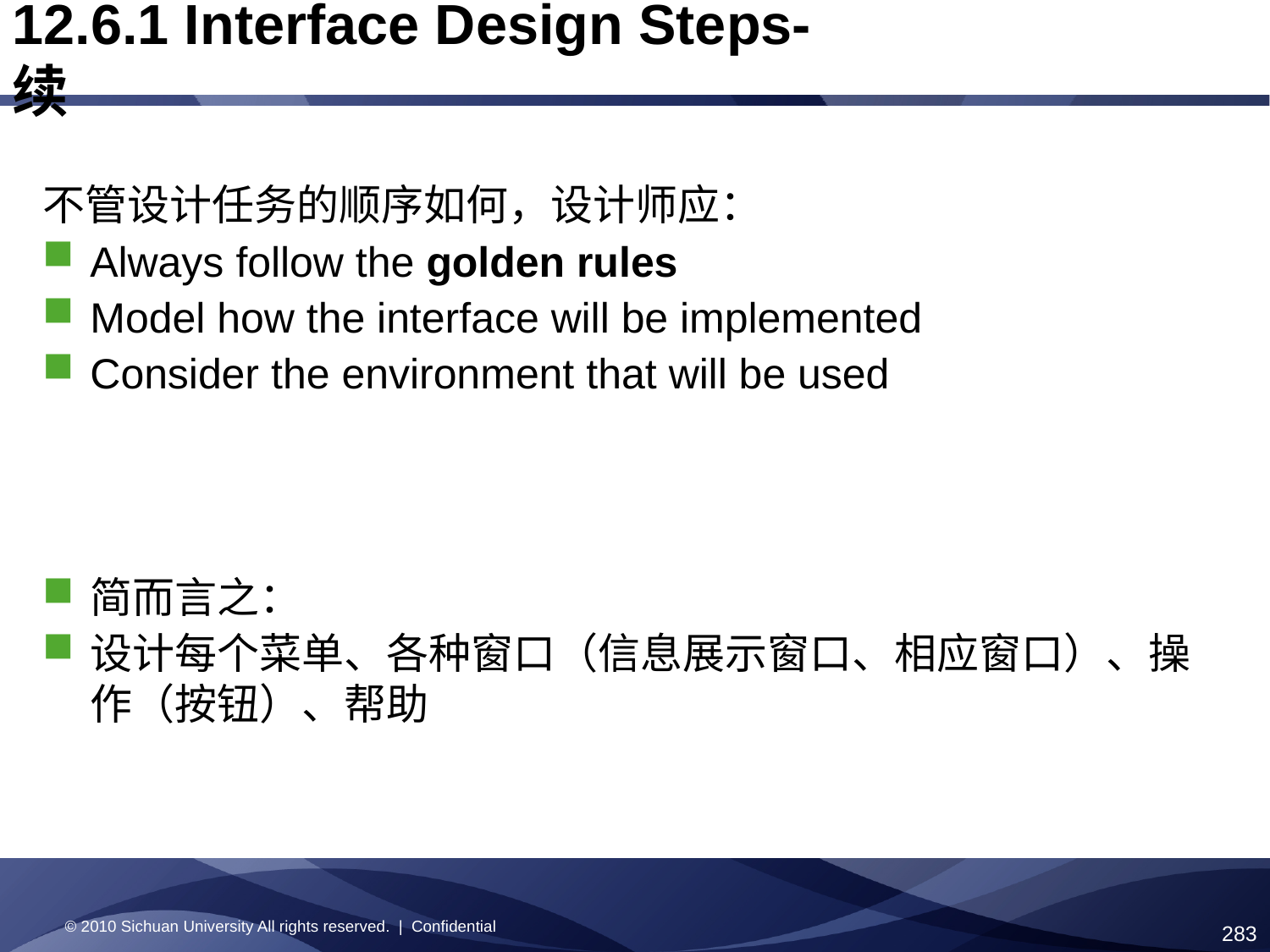

12.6.1 Interface Design Steps-续

不管设计任务的顺序如何，设计师应：
Always follow the golden rules
Model how the interface will be implemented
Consider the environment that will be used

简而言之：
设计每个菜单、各种窗口（信息展示窗口、相应窗口）、操作（按钮）、帮助
© 2010 Sichuan University All rights reserved.  |  Confidential
283